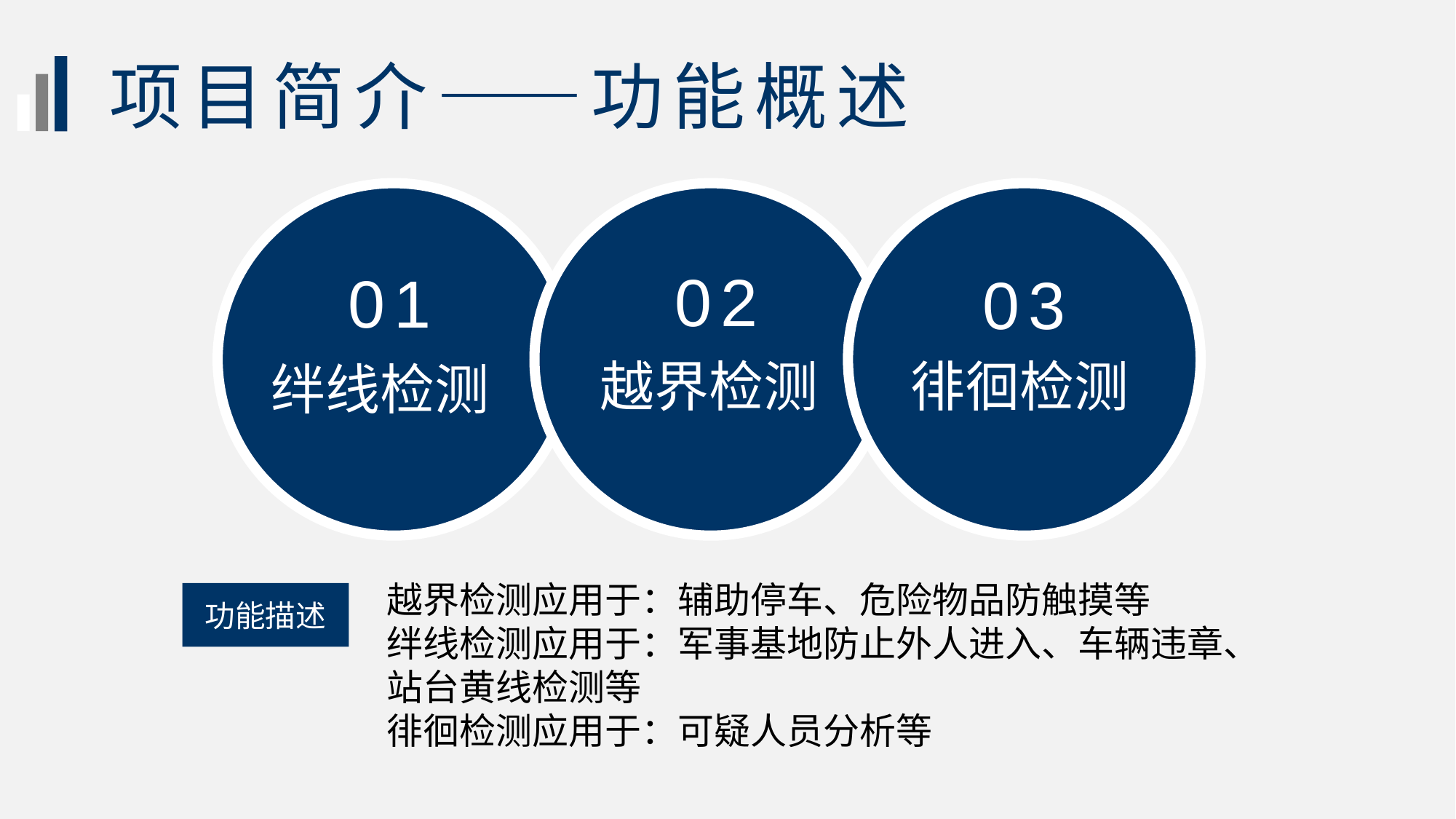

项目简介——功能概述

02
01
03
02
越界检测
徘徊检测
绊线检测
越界检测应用于：辅助停车、危险物品防触摸等
绊线检测应用于：军事基地防止外人进入、车辆违章、站台黄线检测等
徘徊检测应用于：可疑人员分析等
功能描述